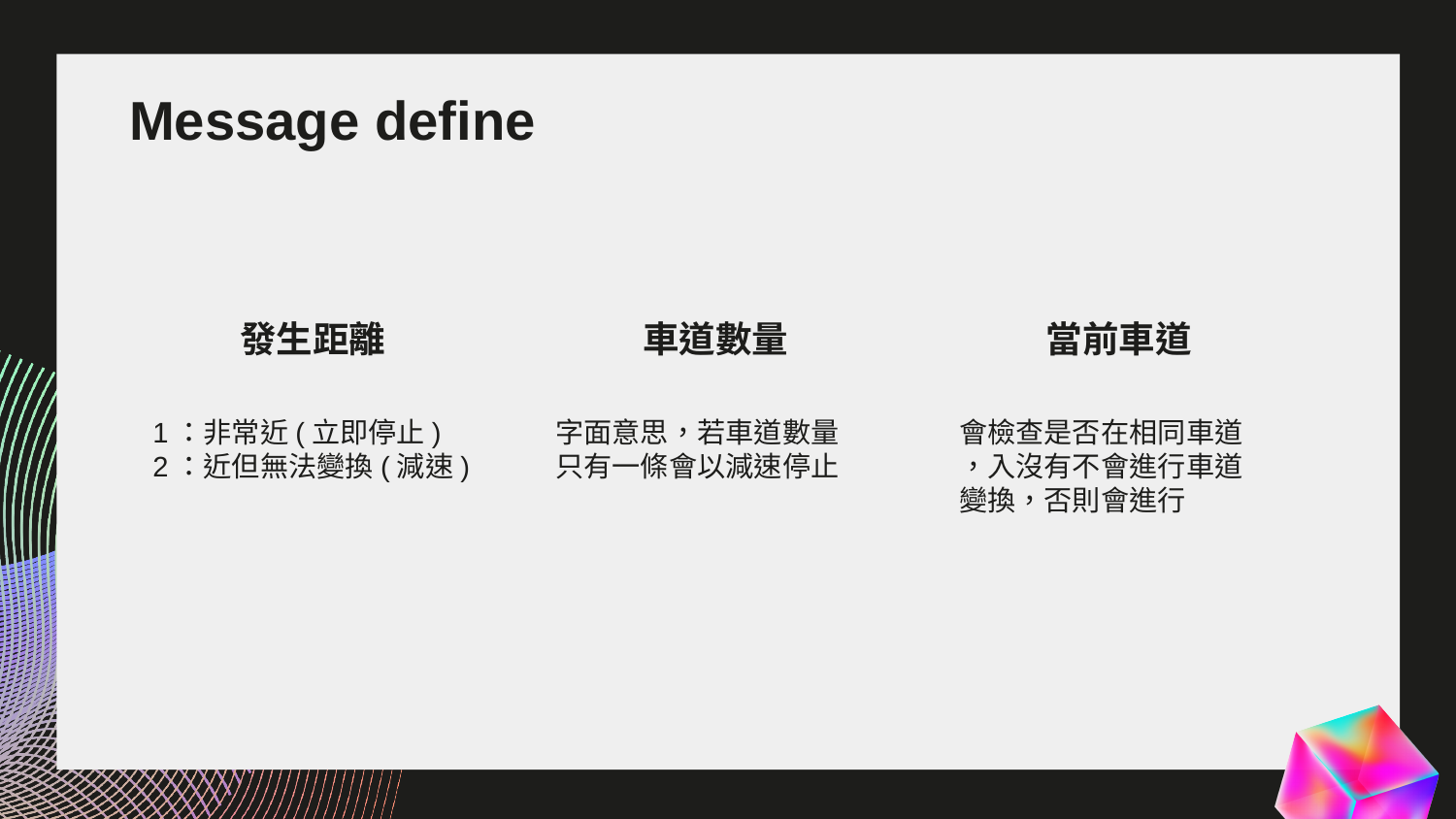

# Message define
發生距離
車道數量
當前車道
1：非常近(立即停止)
2：近但無法變換(減速)
字面意思，若車道數量
只有一條會以減速停止
會檢查是否在相同車道
，入沒有不會進行車道
變換，否則會進行